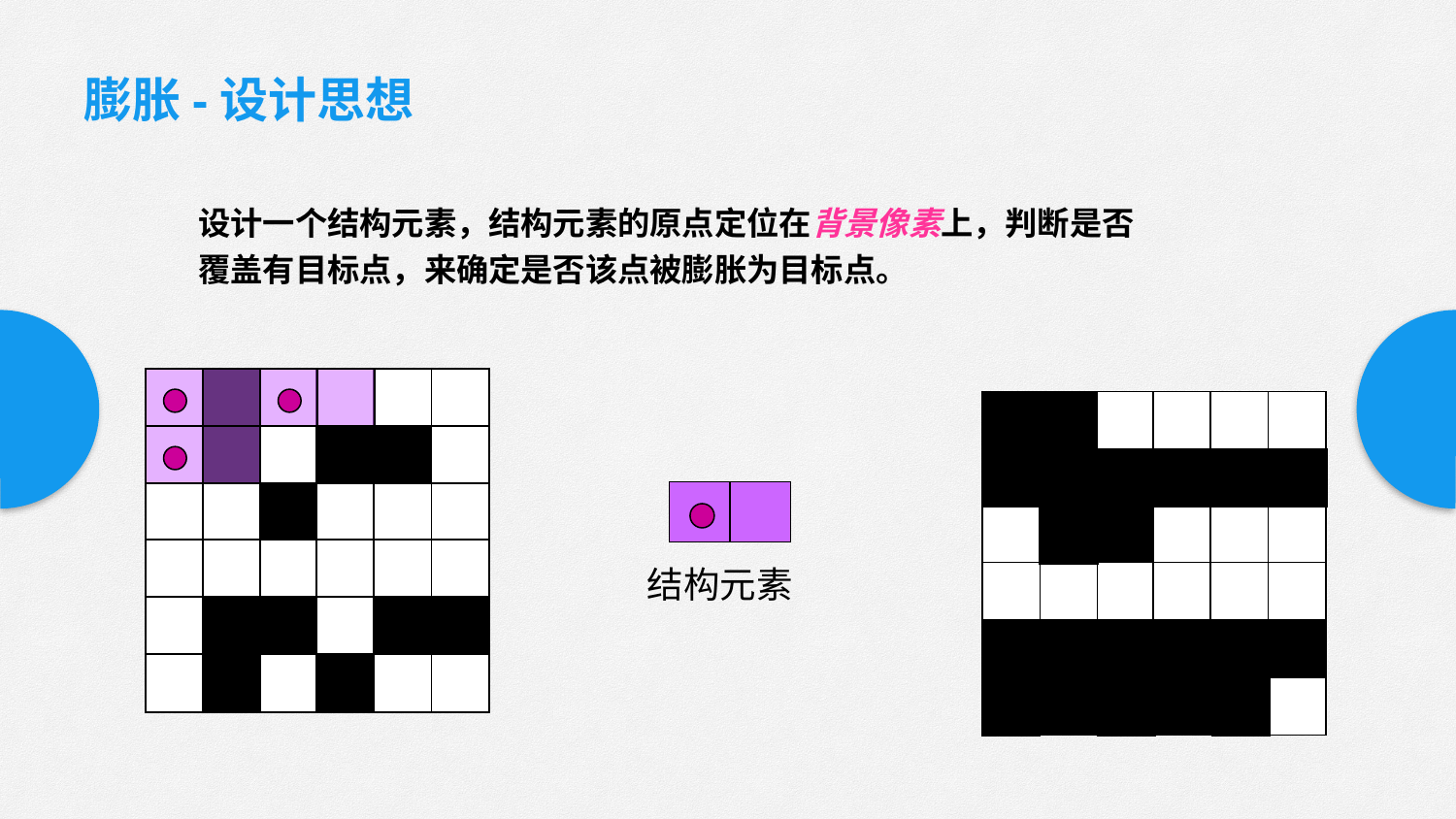

膨胀-设计思想
设计一个结构元素，结构元素的原点定位在背景像素上，判断是否覆盖有目标点，来确定是否该点被膨胀为目标点。

结构元素